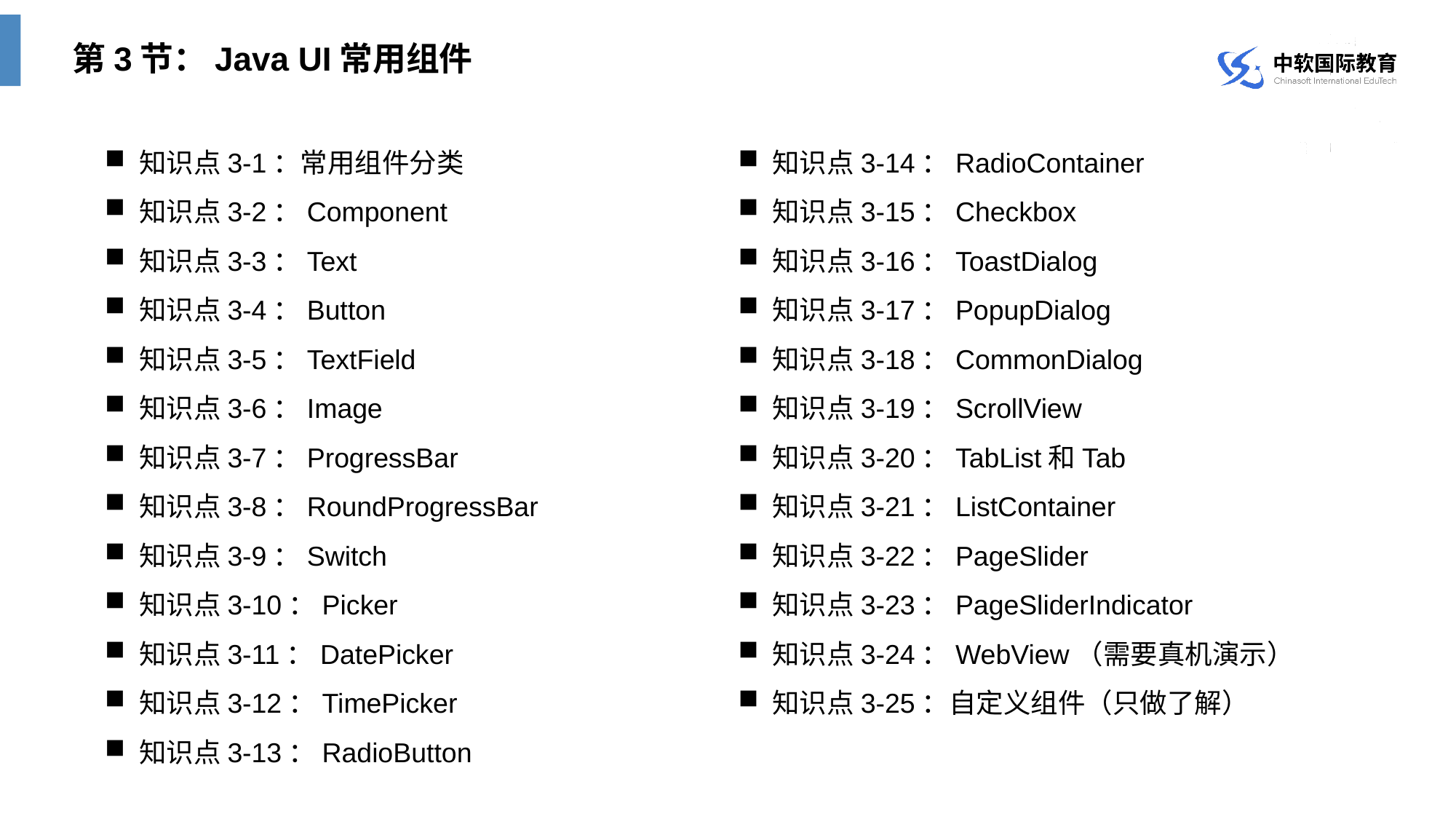

第3节：Java UI常用组件
知识点3-1：常用组件分类
知识点3-2：Component
知识点3-3：Text
知识点3-4：Button
知识点3-5：TextField
知识点3-6：Image
知识点3-7：ProgressBar
知识点3-8：RoundProgressBar
知识点3-9：Switch
知识点3-10：Picker
知识点3-11：DatePicker
知识点3-12：TimePicker
知识点3-13：RadioButton

知识点3-14：RadioContainer
知识点3-15：Checkbox
知识点3-16：ToastDialog
知识点3-17：PopupDialog
知识点3-18：CommonDialog
知识点3-19：ScrollView
知识点3-20：TabList和Tab
知识点3-21：ListContainer
知识点3-22：PageSlider
知识点3-23：PageSliderIndicator
知识点3-24：WebView（需要真机演示）
知识点3-25：自定义组件（只做了解）